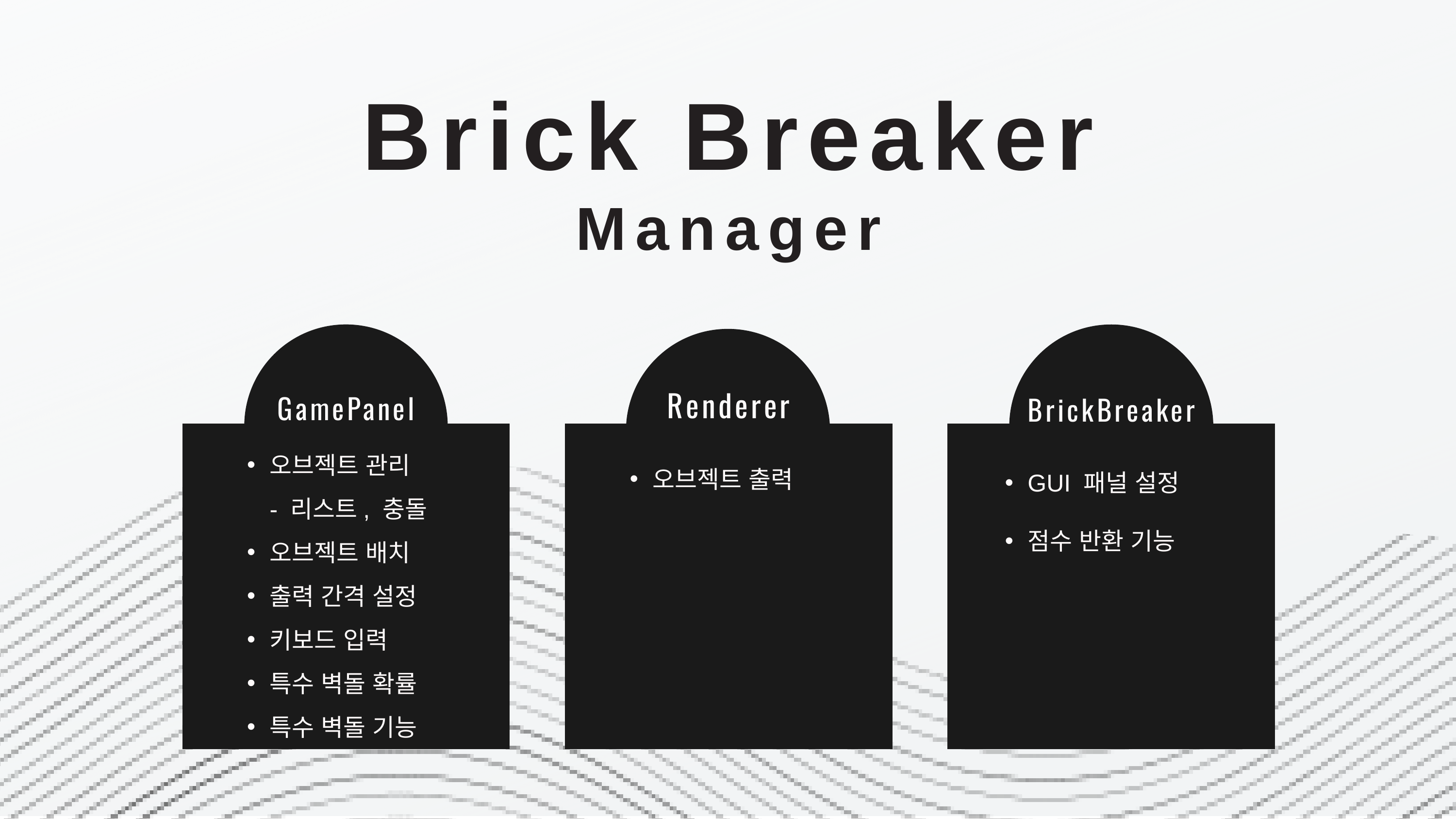

Brick Breaker
Manager

Renderer
GamePanel
BrickBreaker

오브젝트 관리
- 리스트, 충돌
오브젝트 배치
출력 간격 설정
키보드 입력
특수 벽돌 확률
특수 벽돌 기능
GUI 패널 설정
점수 반환 기능
오브젝트 출력